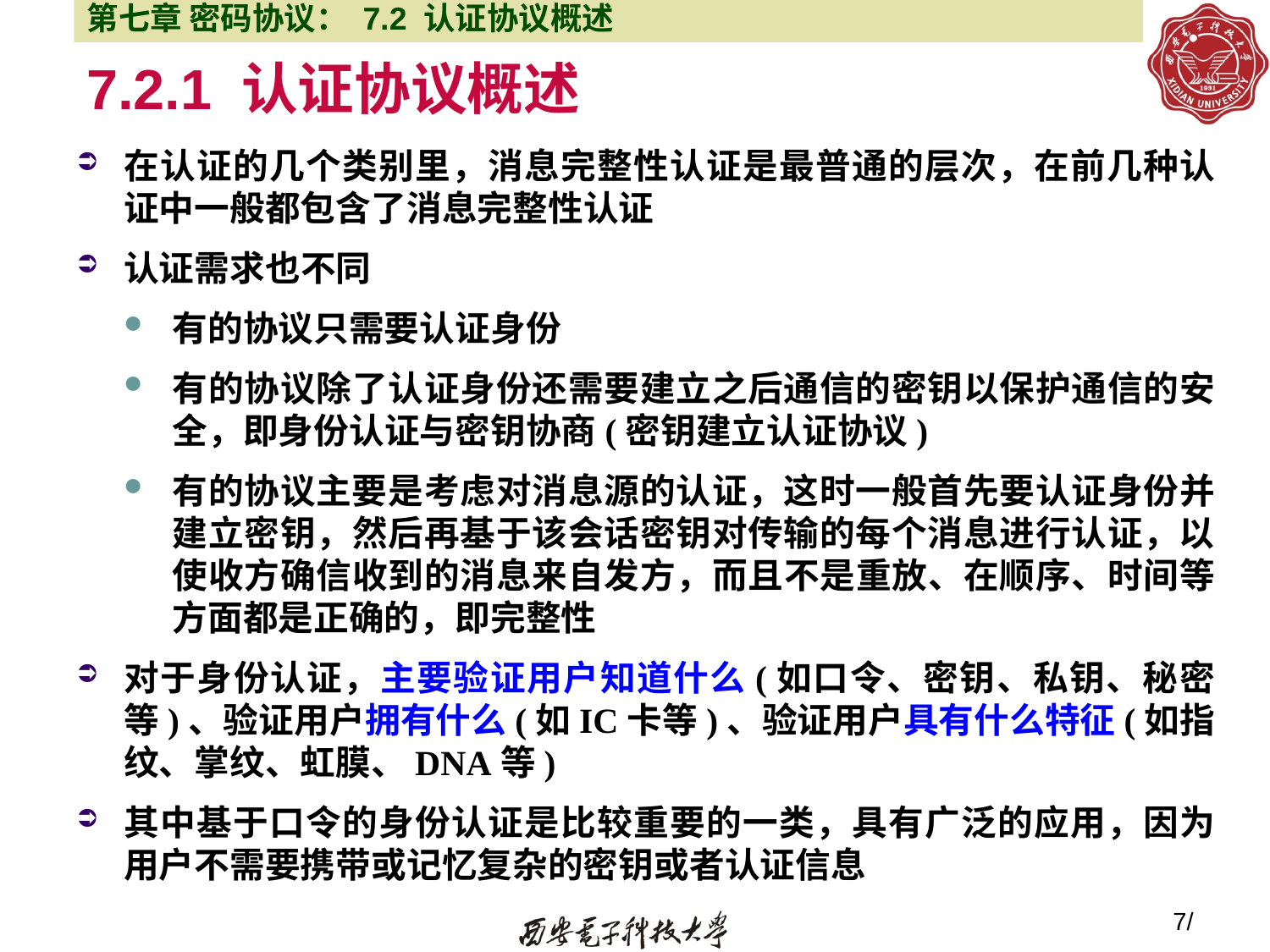

第七章 密码协议： 7.2 认证协议概述
# 7.2.1 认证协议概述
在认证的几个类别里，消息完整性认证是最普通的层次，在前几种认证中一般都包含了消息完整性认证
认证需求也不同
有的协议只需要认证身份
有的协议除了认证身份还需要建立之后通信的密钥以保护通信的安全，即身份认证与密钥协商(密钥建立认证协议)
有的协议主要是考虑对消息源的认证，这时一般首先要认证身份并建立密钥，然后再基于该会话密钥对传输的每个消息进行认证，以使收方确信收到的消息来自发方，而且不是重放、在顺序、时间等方面都是正确的，即完整性
对于身份认证，主要验证用户知道什么(如口令、密钥、私钥、秘密等)、验证用户拥有什么(如IC卡等)、验证用户具有什么特征(如指纹、掌纹、虹膜、DNA等)
其中基于口令的身份认证是比较重要的一类，具有广泛的应用，因为用户不需要携带或记忆复杂的密钥或者认证信息
7/